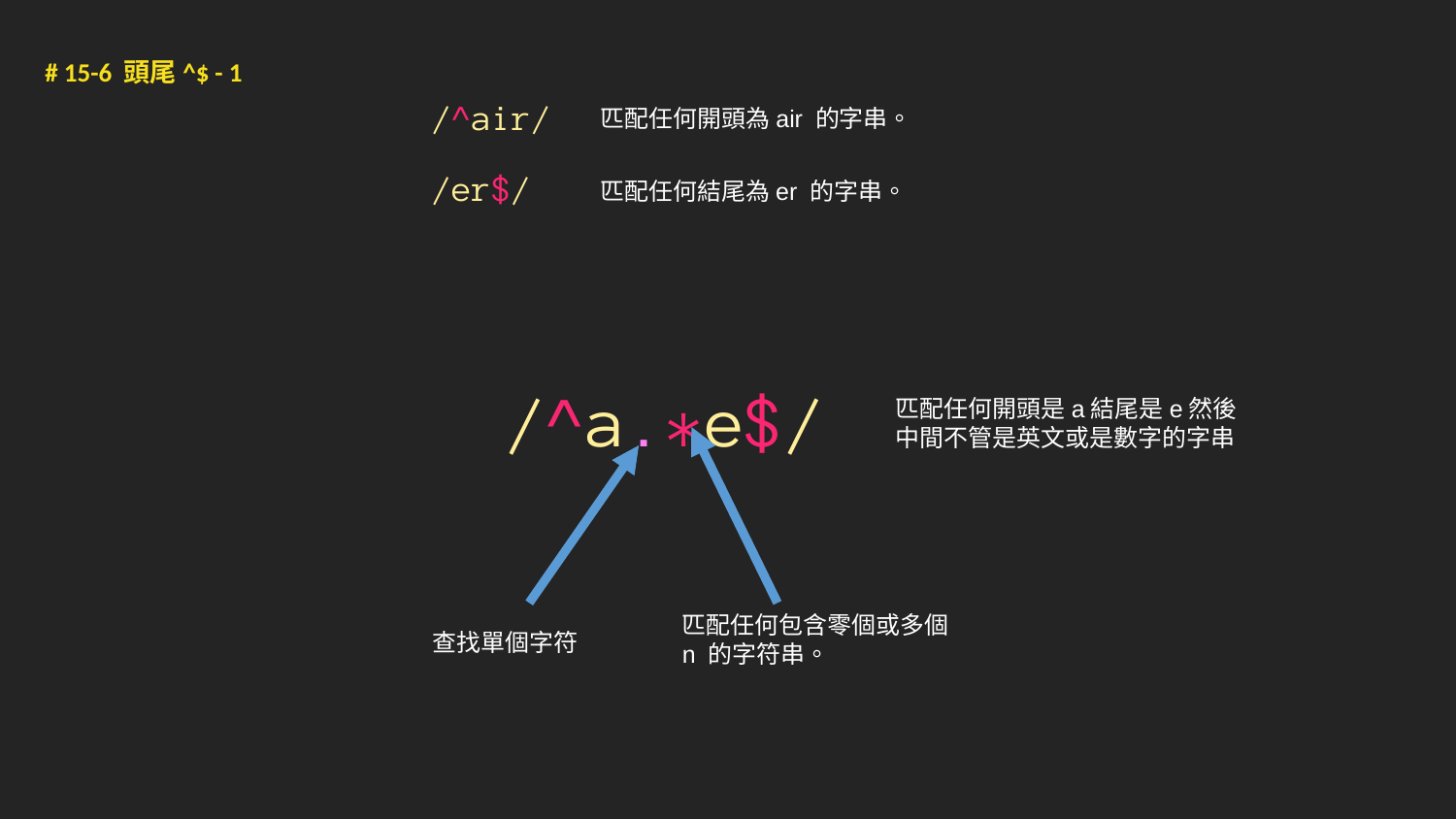

# 15-6 頭尾^$ - 1
/^air/
匹配任何開頭為air 的字串。
/er$/
匹配任何結尾為er 的字串。
/^a.*e$/
匹配任何開頭是a結尾是e然後中間不管是英文或是數字的字串
匹配任何包含零個或多個 n 的字符串。
查找單個字符